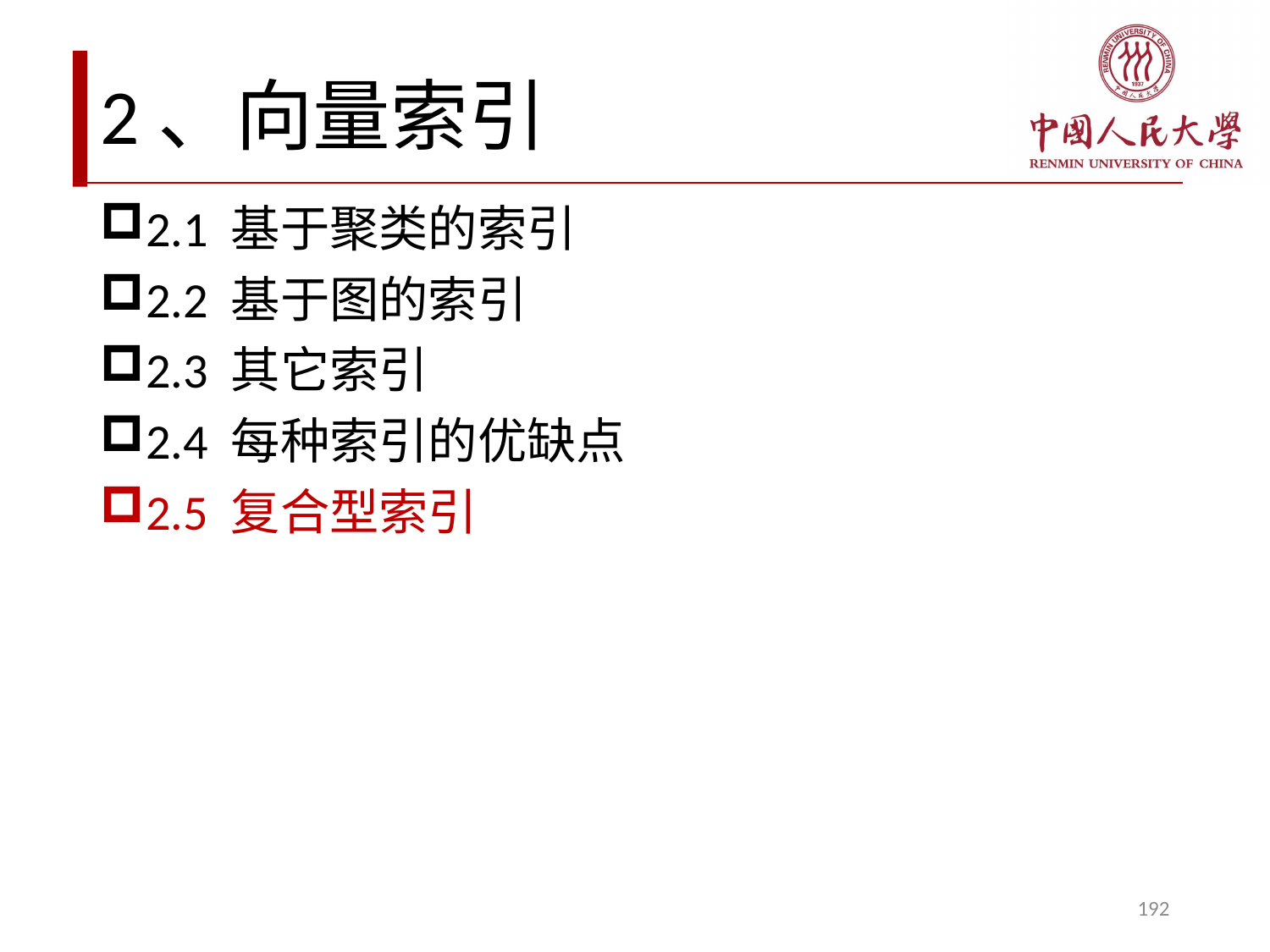

# 2、向量索引
2.1 基于聚类的索引
2.2 基于图的索引
2.3 其它索引
2.4 每种索引的优缺点
2.5 复合型索引
192